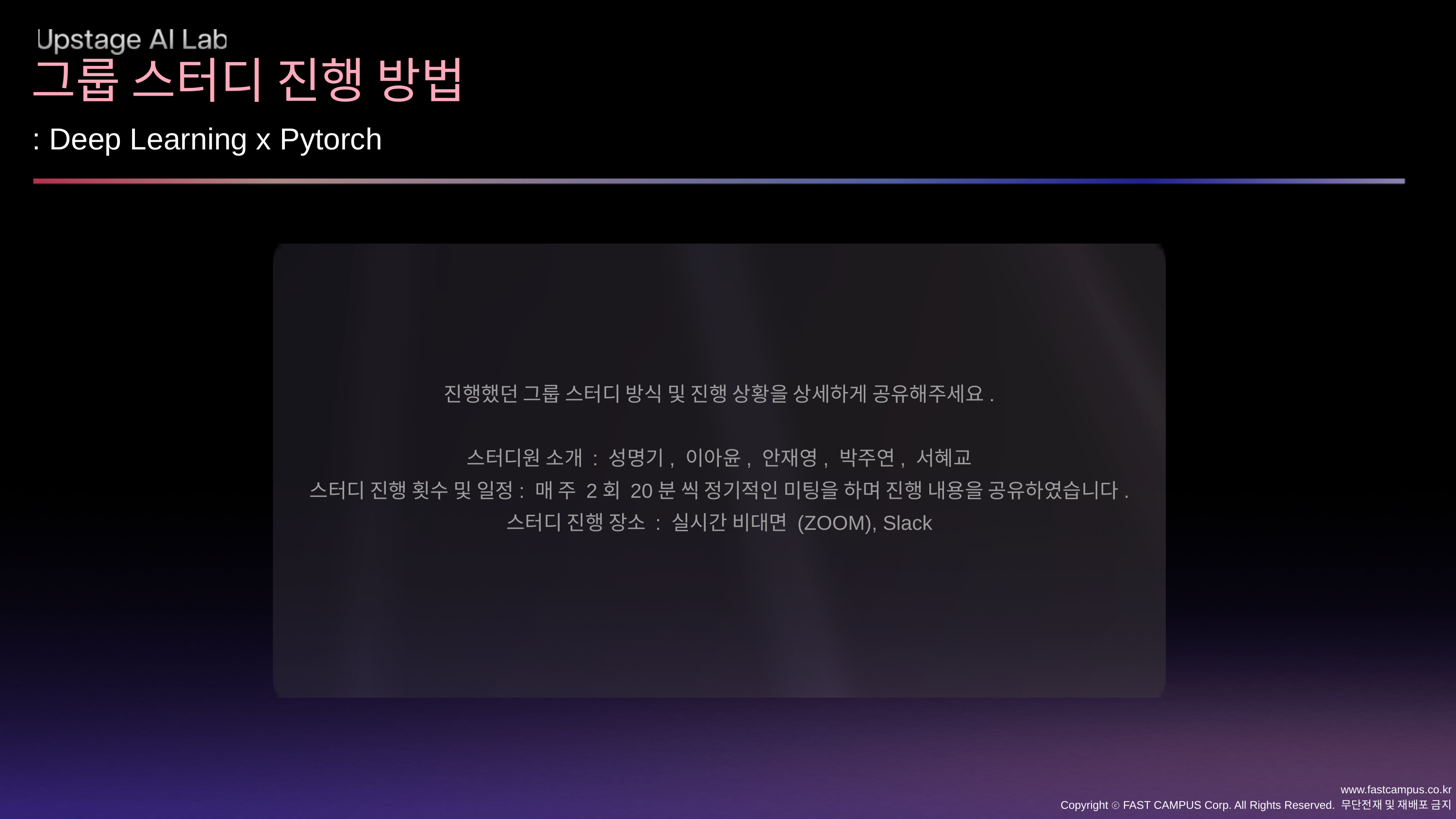

그룹 스터디 진행 방법
: Deep Learning x Pytorch

진행했던 그룹 스터디 방식 및 진행 상황을 상세하게 공유해주세요.

스터디원 소개 : 성명기, 이아윤, 안재영, 박주연, 서혜교
스터디 진행 횟수 및 일정: 매 주 2회 20분 씩 정기적인 미팅을 하며 진행 내용을 공유하였습니다.
스터디 진행 장소 : 실시간 비대면 (ZOOM), Slack

www.fastcampus.co.kr
Copyright ⓒ FAST CAMPUS Corp. All Rights Reserved. 무단전재 및 재배포 금지